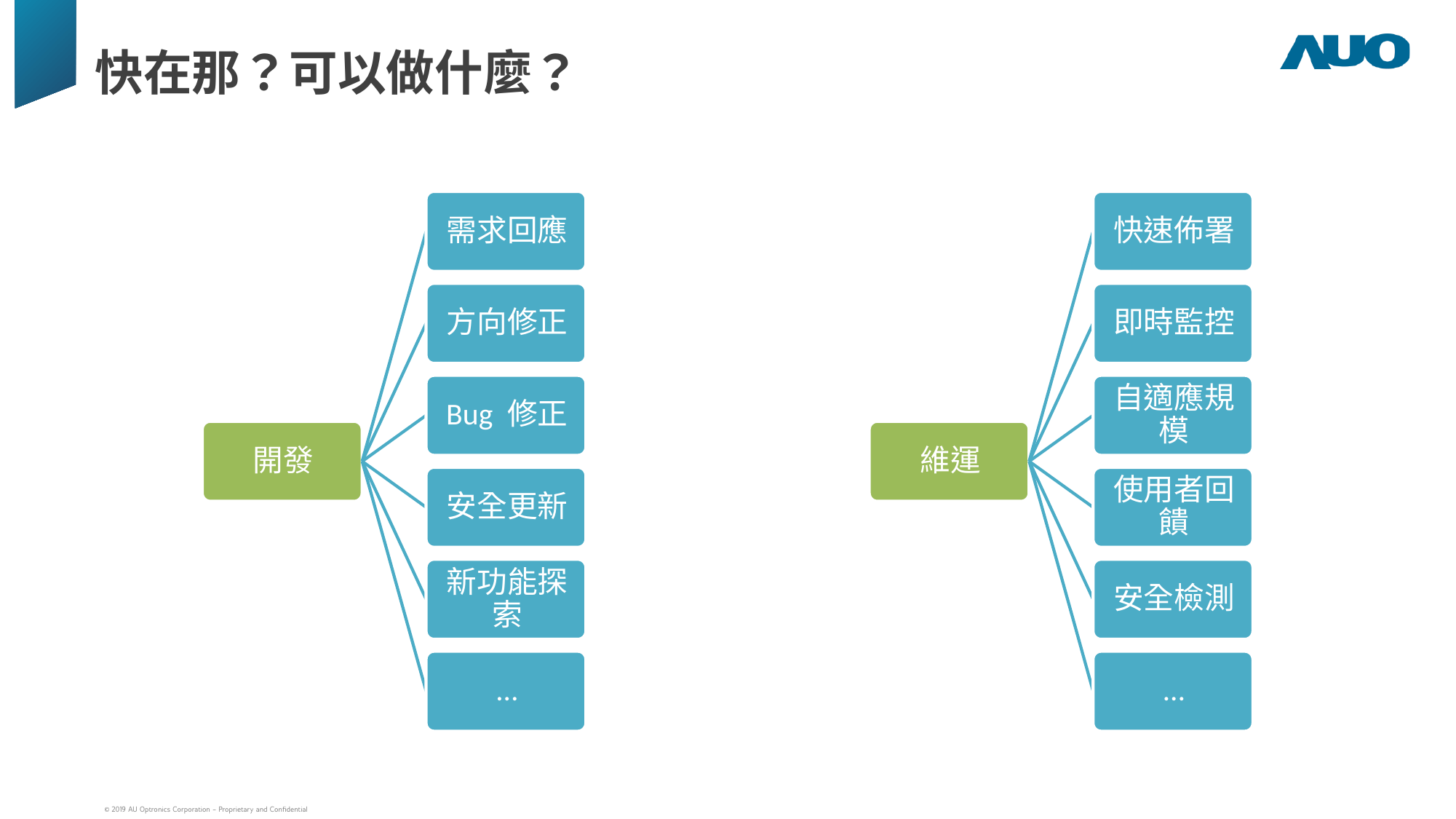

# 快在那？可以做什麼？
開發

需求回應

方向修正

Bug 修正

安全更新

新功能探索

…
維運

快速佈署

即時監控

自適應規模

使用者回饋

安全檢測

…